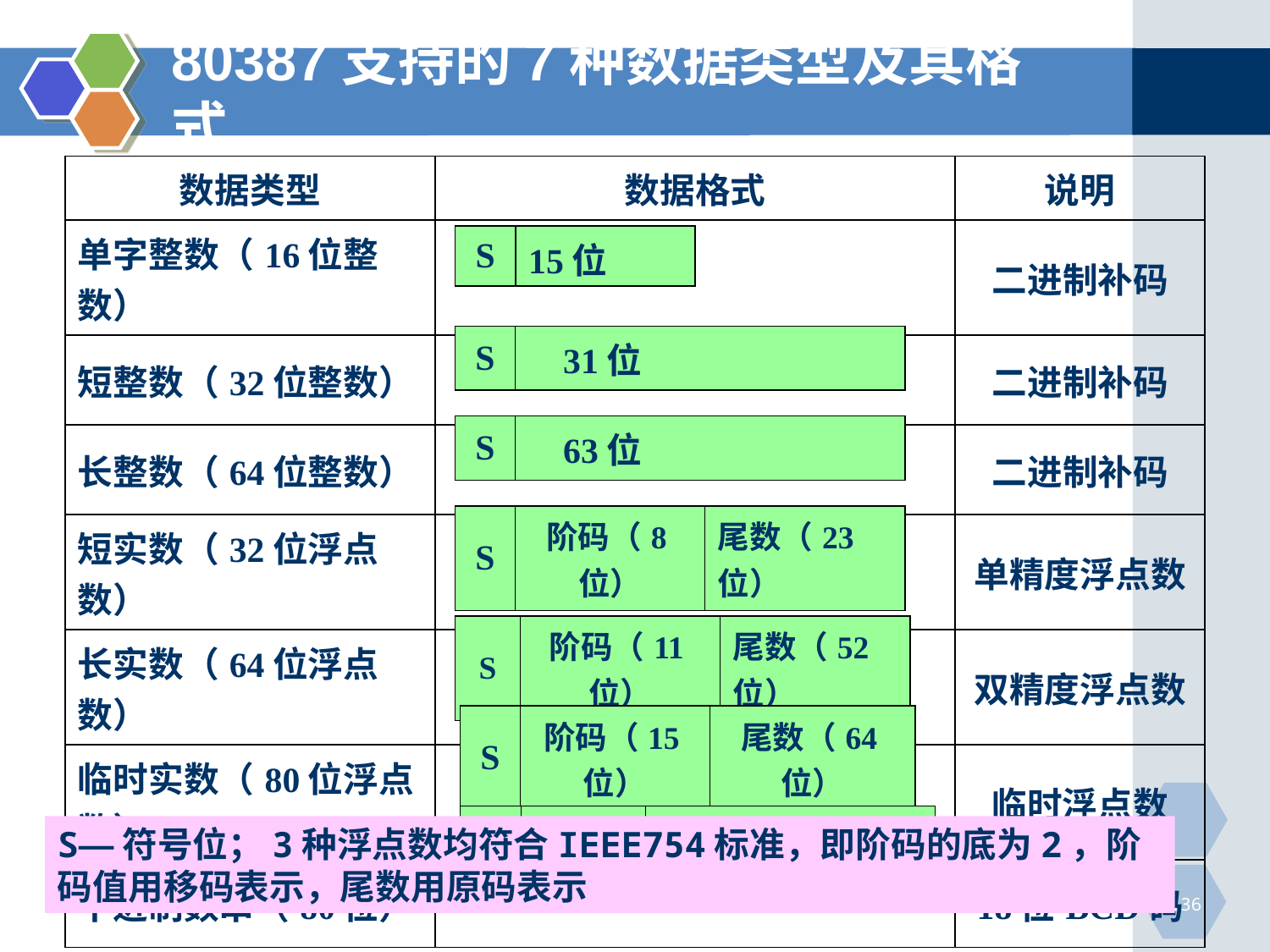

# 80387支持的7种数据类型及其格式
| 数据类型 | 数据格式 | 说明 |
| --- | --- | --- |
| 单字整数（16位整数） |  | 二进制补码 |
| 短整数（32位整数） |  | 二进制补码 |
| 长整数（64位整数） |  | 二进制补码 |
| 短实数（32位浮点数） |  | 单精度浮点数 |
| 长实数（64位浮点数） |  | 双精度浮点数 |
| 临时实数（80位浮点数） |  | 临时浮点数 |
| 十进制数串（80位） |  | 18位BCD码 |
| S | 15位 |
| --- | --- |
| S | 31位 |
| --- | --- |
| S | 63位 |
| --- | --- |
| S | 阶码（8位） | 尾数（23位） |
| --- | --- | --- |
| S | 阶码（11位） | 尾数（52位） |
| --- | --- | --- |
| S | 阶码（15位） | 尾数（64位） |
| --- | --- | --- |
| S | （7位） | d17 d16　…　d1 d0 |
| --- | --- | --- |
S—符号位；3种浮点数均符合IEEE754标准，即阶码的底为2，阶码值用移码表示，尾数用原码表示
136